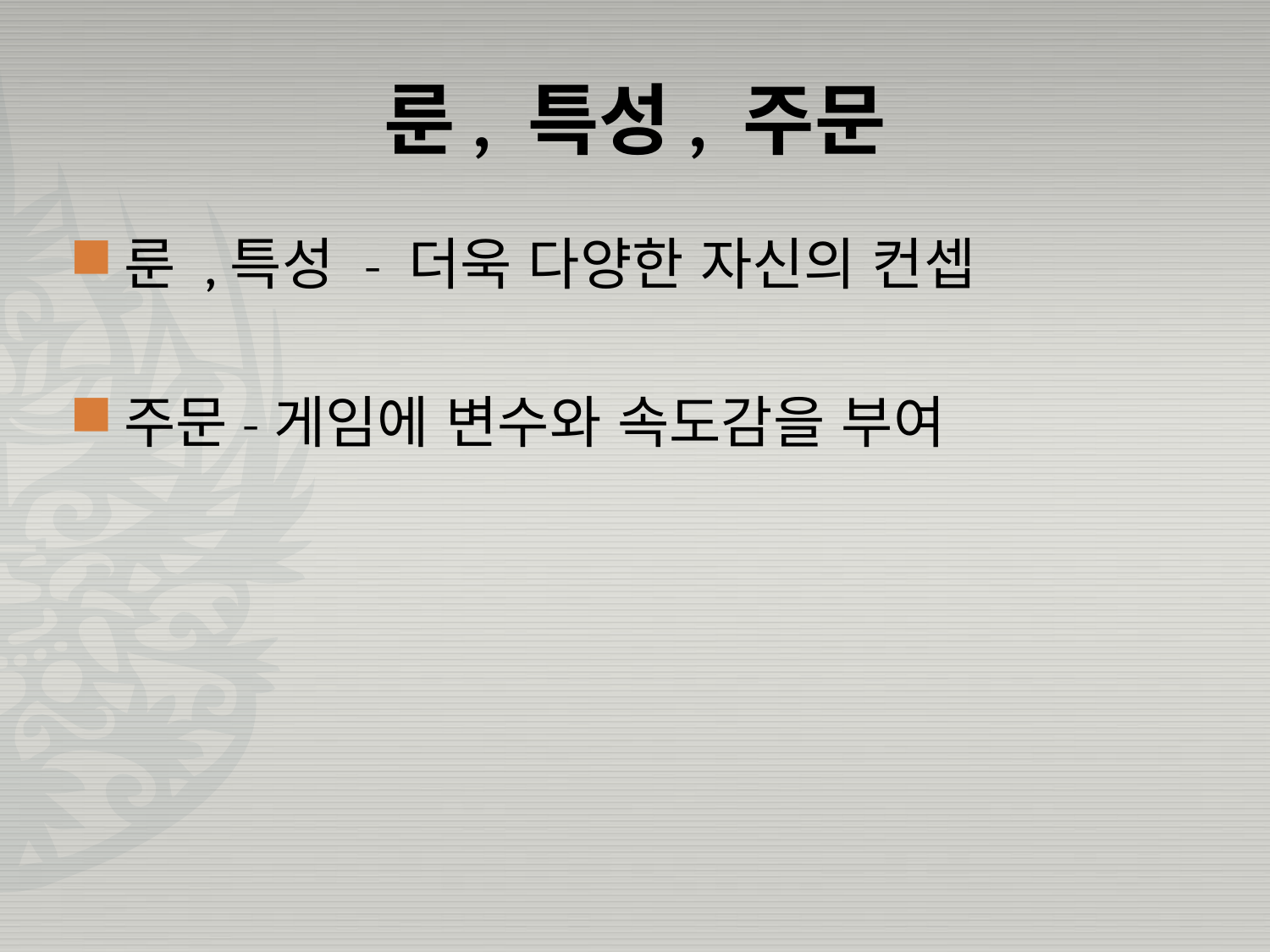

# 룬, 특성, 주문
룬 ,특성 - 더욱 다양한 자신의 컨셉

주문-게임에 변수와 속도감을 부여